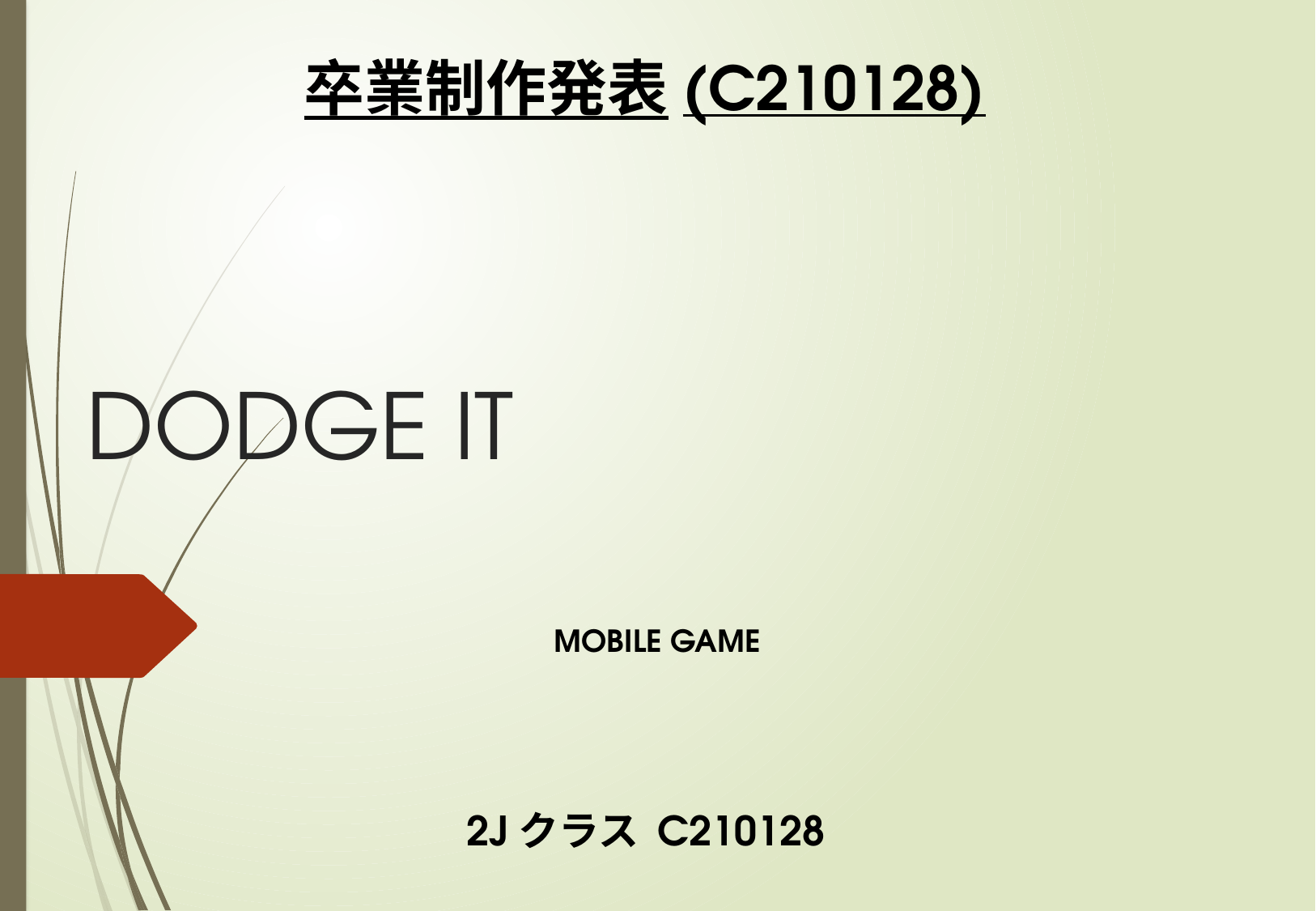

卒業制作発表(C210128)
# DODGE IT
MOBILE GAME
2Jクラス C210128